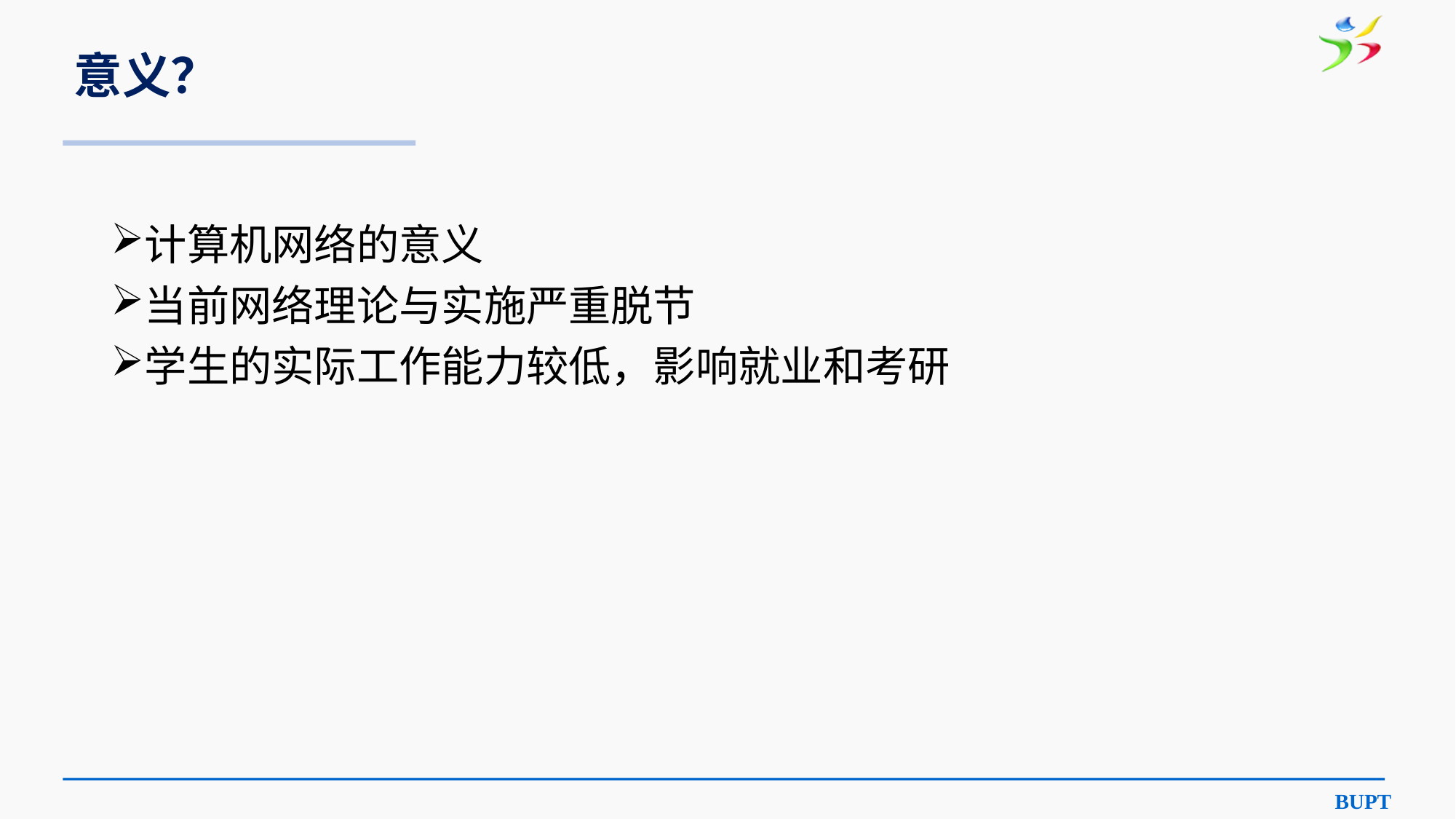

# 意义？
计算机网络的意义
当前网络理论与实施严重脱节
学生的实际工作能力较低，影响就业和考研